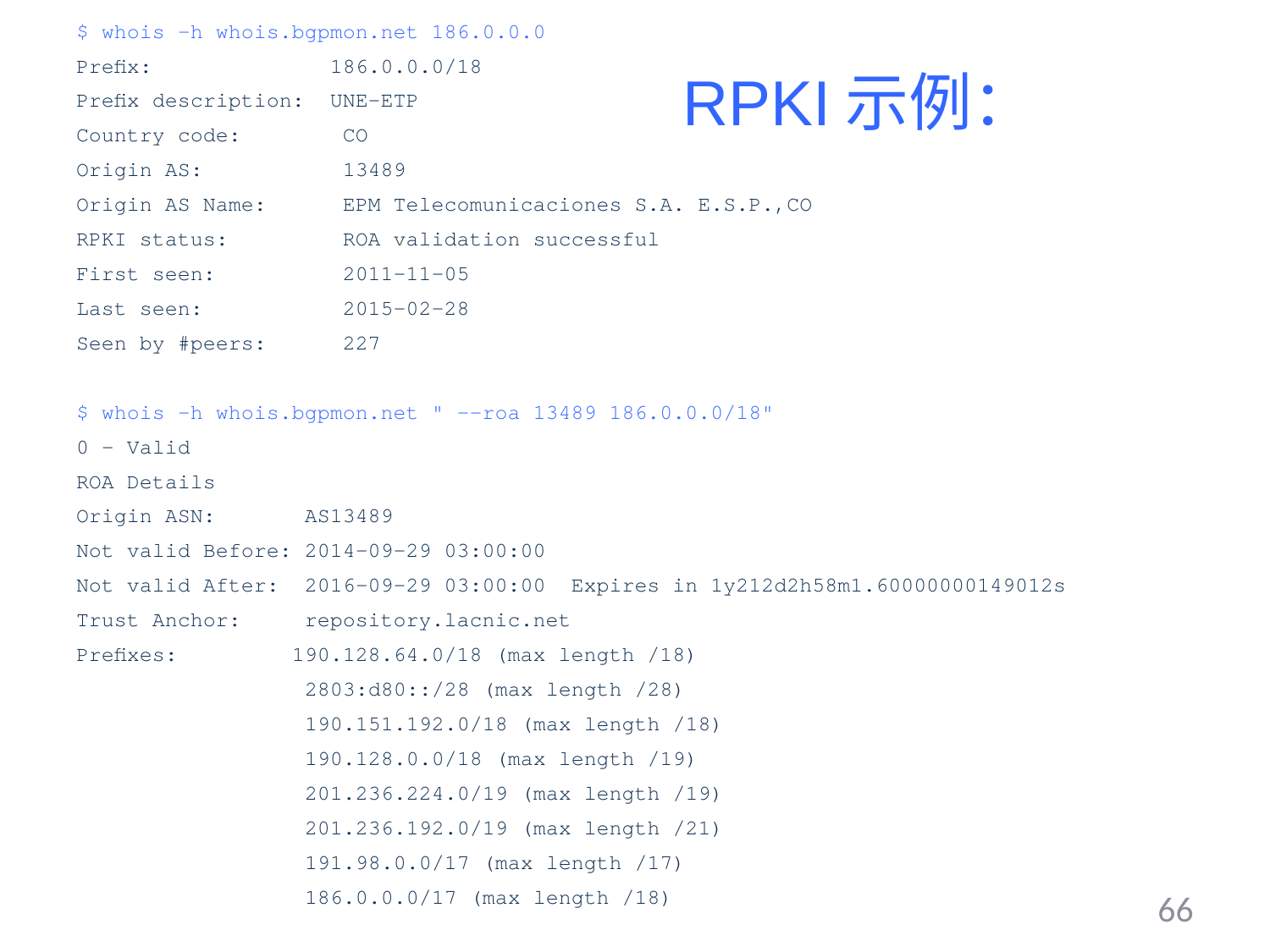

$ whois -h whois.bgpmon.net 186.0.0.0
Prefix:              186.0.0.0/18
Prefix description:  UNE-ETP
Country code:        CO
Origin AS:           13489
Origin AS Name:      EPM Telecomunicaciones S.A. E.S.P.,CO
RPKI status:         ROA validation successful
First seen:          2011-11-05
Last seen:           2015-02-28
Seen by #peers:      227

$ whois -h whois.bgpmon.net " --roa 13489 186.0.0.0/18"
0 – Valid
ROA Details
Origin ASN:       AS13489
Not valid Before: 2014-09-29 03:00:00
Not valid After:  2016-09-29 03:00:00  Expires in 1y212d2h58m1.60000000149012s
Trust Anchor:     repository.lacnic.net
Prefixes:         190.128.64.0/18 (max length /18)
                  2803:d80::/28 (max length /28)
                  190.151.192.0/18 (max length /18)
                  190.128.0.0/18 (max length /19)
                  201.236.224.0/19 (max length /19)
                  201.236.192.0/19 (max length /21)
                  191.98.0.0/17 (max length /17)
                  186.0.0.0/17 (max length /18)
# RPKI示例：
66